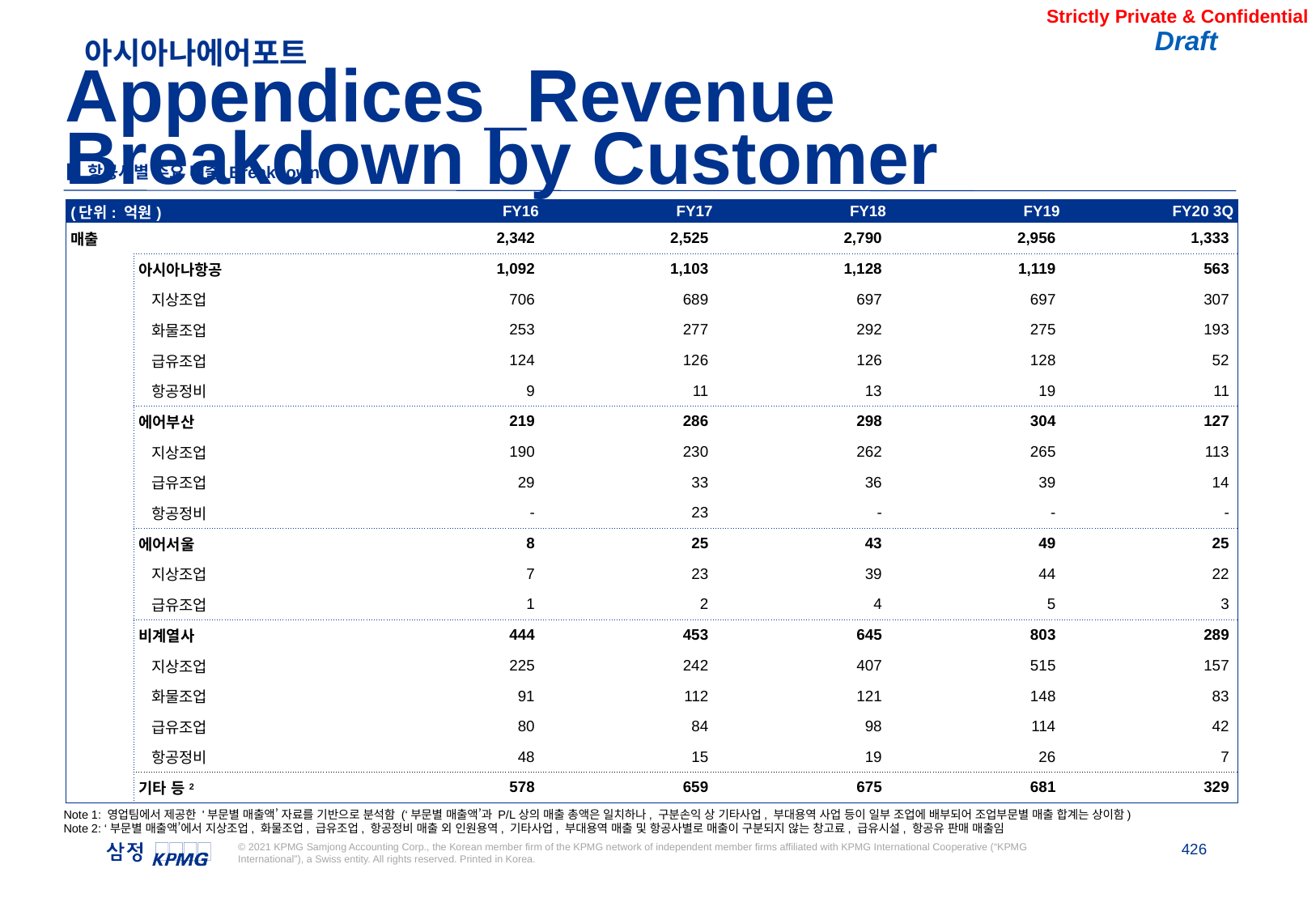

아시아나에어포트
Appendices_Revenue Breakdown by Customer
▌항공사별 주요 매출 Breakdown1

| (단위: 억원) |  | FY16 | FY17 | FY18 | FY19 | FY20 3Q |
| --- | --- | --- | --- | --- | --- | --- |
| 매출 |  | 2,342 | 2,525 | 2,790 | 2,956 | 1,333 |
|  | 아시아나항공 | 1,092 | 1,103 | 1,128 | 1,119 | 563 |
|  | 지상조업 | 706 | 689 | 697 | 697 | 307 |
|  | 화물조업 | 253 | 277 | 292 | 275 | 193 |
|  | 급유조업 | 124 | 126 | 126 | 128 | 52 |
|  | 항공정비 | 9 | 11 | 13 | 19 | 11 |
|  | 에어부산 | 219 | 286 | 298 | 304 | 127 |
|  | 지상조업 | 190 | 230 | 262 | 265 | 113 |
|  | 급유조업 | 29 | 33 | 36 | 39 | 14 |
|  | 항공정비 | - | 23 | - | - | - |
|  | 에어서울 | 8 | 25 | 43 | 49 | 25 |
|  | 지상조업 | 7 | 23 | 39 | 44 | 22 |
|  | 급유조업 | 1 | 2 | 4 | 5 | 3 |
|  | 비계열사 | 444 | 453 | 645 | 803 | 289 |
|  | 지상조업 | 225 | 242 | 407 | 515 | 157 |
|  | 화물조업 | 91 | 112 | 121 | 148 | 83 |
|  | 급유조업 | 80 | 84 | 98 | 114 | 42 |
|  | 항공정비 | 48 | 15 | 19 | 26 | 7 |
|  | 기타 등2 | 578 | 659 | 675 | 681 | 329 |
Note 1: 영업팀에서 제공한 '부문별 매출액’ 자료를 기반으로 분석함 (‘부문별 매출액’과 P/L상의 매출 총액은 일치하나, 구분손익 상 기타사업, 부대용역 사업 등이 일부 조업에 배부되어 조업부문별 매출 합계는 상이함)
Note 2: ‘부문별 매출액’에서 지상조업, 화물조업, 급유조업, 항공정비 매출 외 인원용역, 기타사업, 부대용역 매출 및 항공사별로 매출이 구분되지 않는 창고료, 급유시설, 항공유 판매 매출임